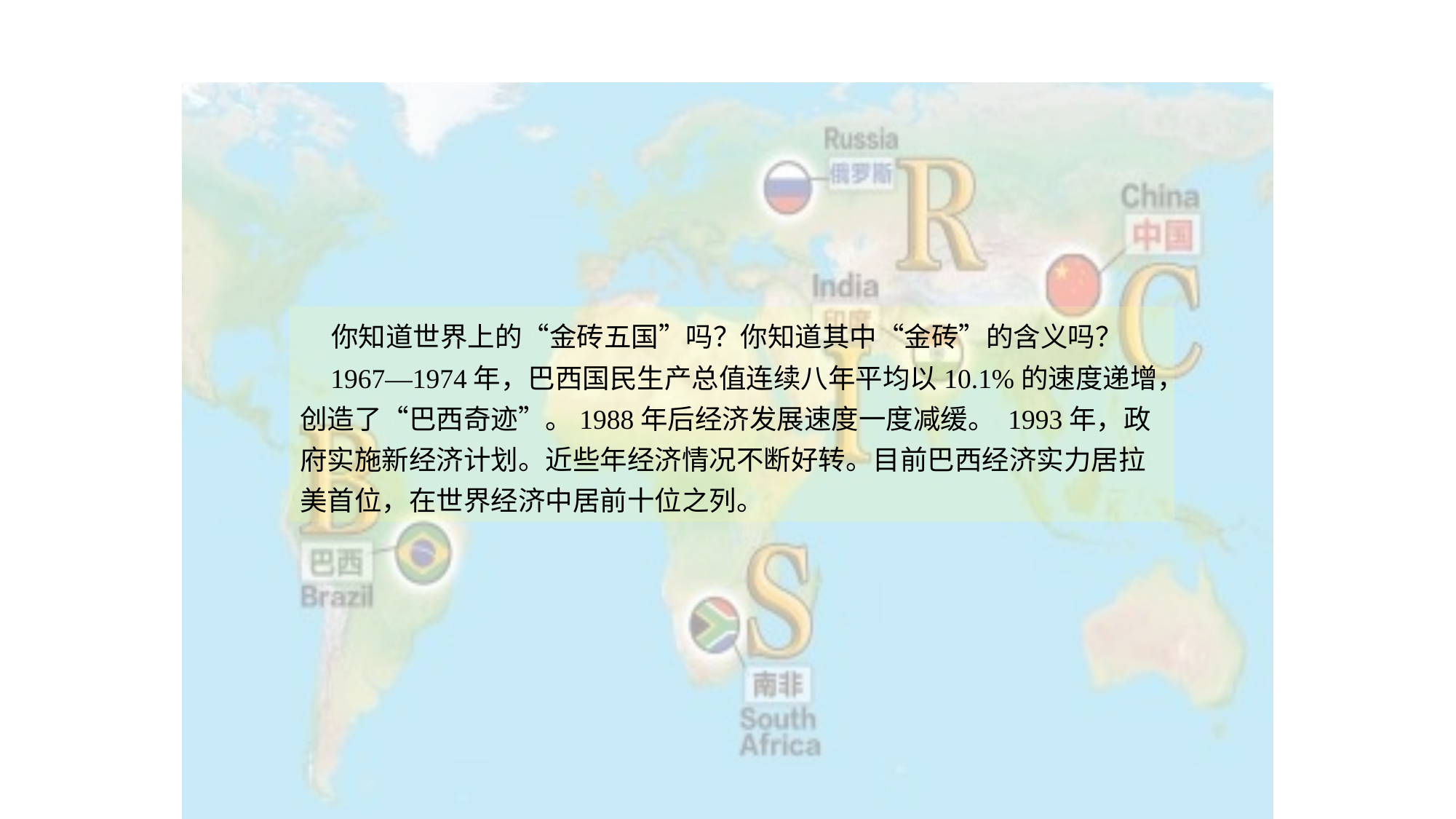

你知道世界上的“金砖五国”吗？你知道其中“金砖”的含义吗？
    1967—1974年，巴西国民生产总值连续八年平均以10.1%的速度递增，创造了“巴西奇迹”。1988年后经济发展速度一度减缓。 1993年，政府实施新经济计划。近些年经济情况不断好转。目前巴西经济实力居拉美首位，在世界经济中居前十位之列。